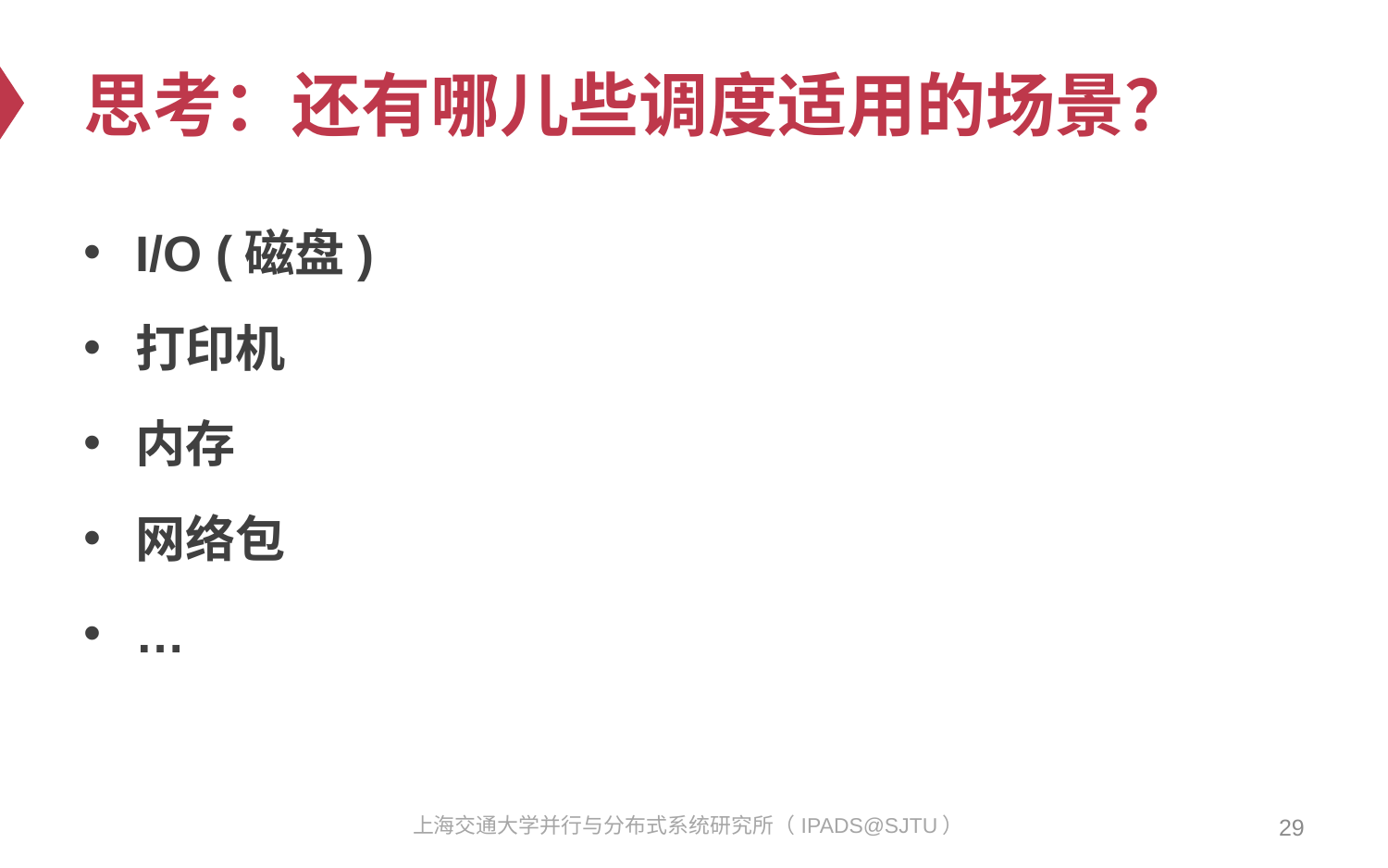

# 思考：还有哪儿些调度适用的场景？
I/O (磁盘)
打印机
内存
网络包
…

29
上海交通大学并行与分布式系统研究所（IPADS@SJTU）